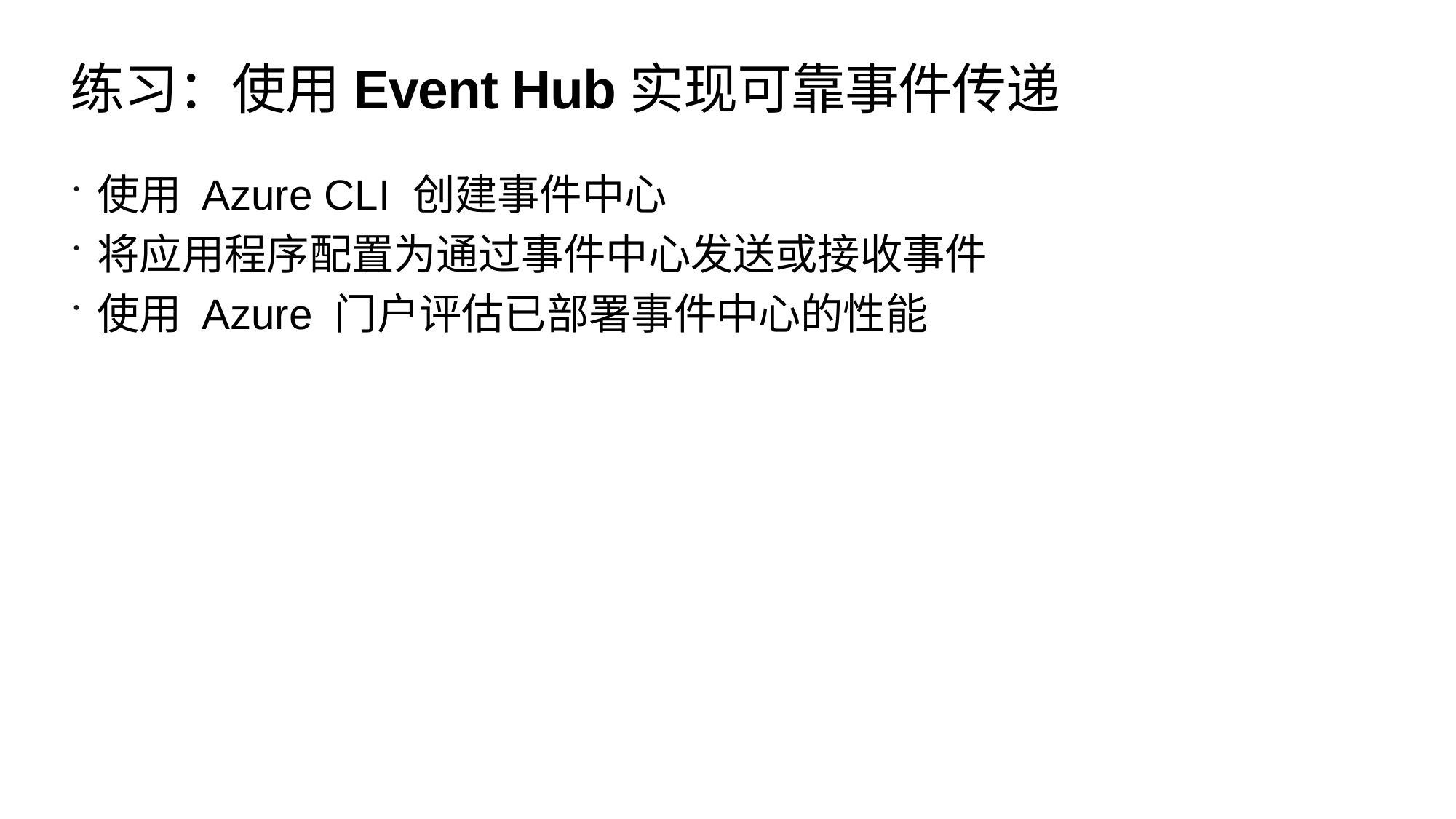

# 练习：使用Event Hub实现可靠事件传递
使用 Azure CLI 创建事件中心
将应用程序配置为通过事件中心发送或接收事件
使用 Azure 门户评估已部署事件中心的性能